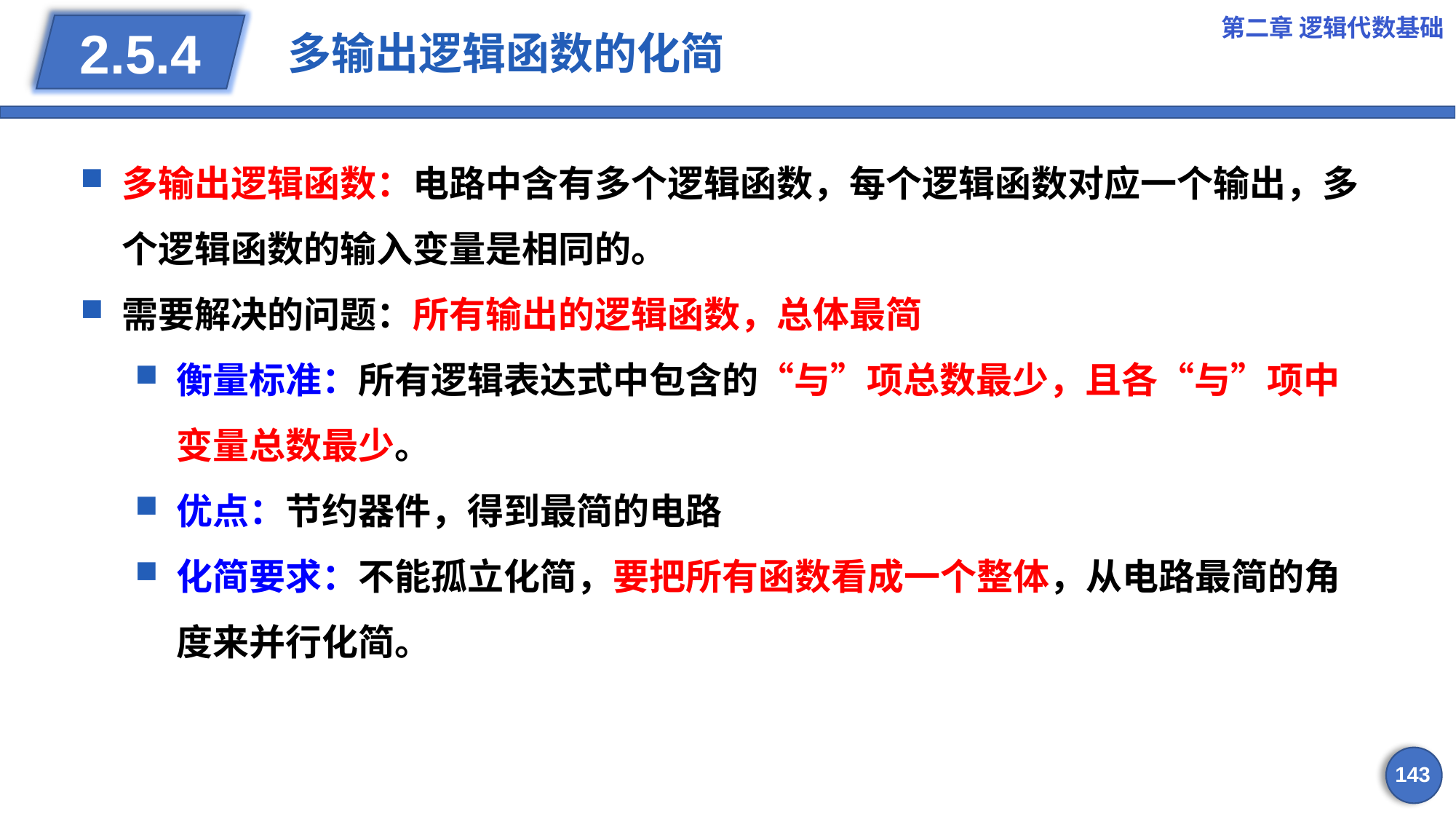

第二章 逻辑代数基础
# 多输出逻辑函数的化简
2.5.4
多输出逻辑函数：电路中含有多个逻辑函数，每个逻辑函数对应一个输出，多个逻辑函数的输入变量是相同的。
需要解决的问题：所有输出的逻辑函数，总体最简
衡量标准：所有逻辑表达式中包含的“与”项总数最少，且各“与”项中变量总数最少。
优点：节约器件，得到最简的电路
化简要求：不能孤立化简，要把所有函数看成一个整体，从电路最简的角度来并行化简。
143